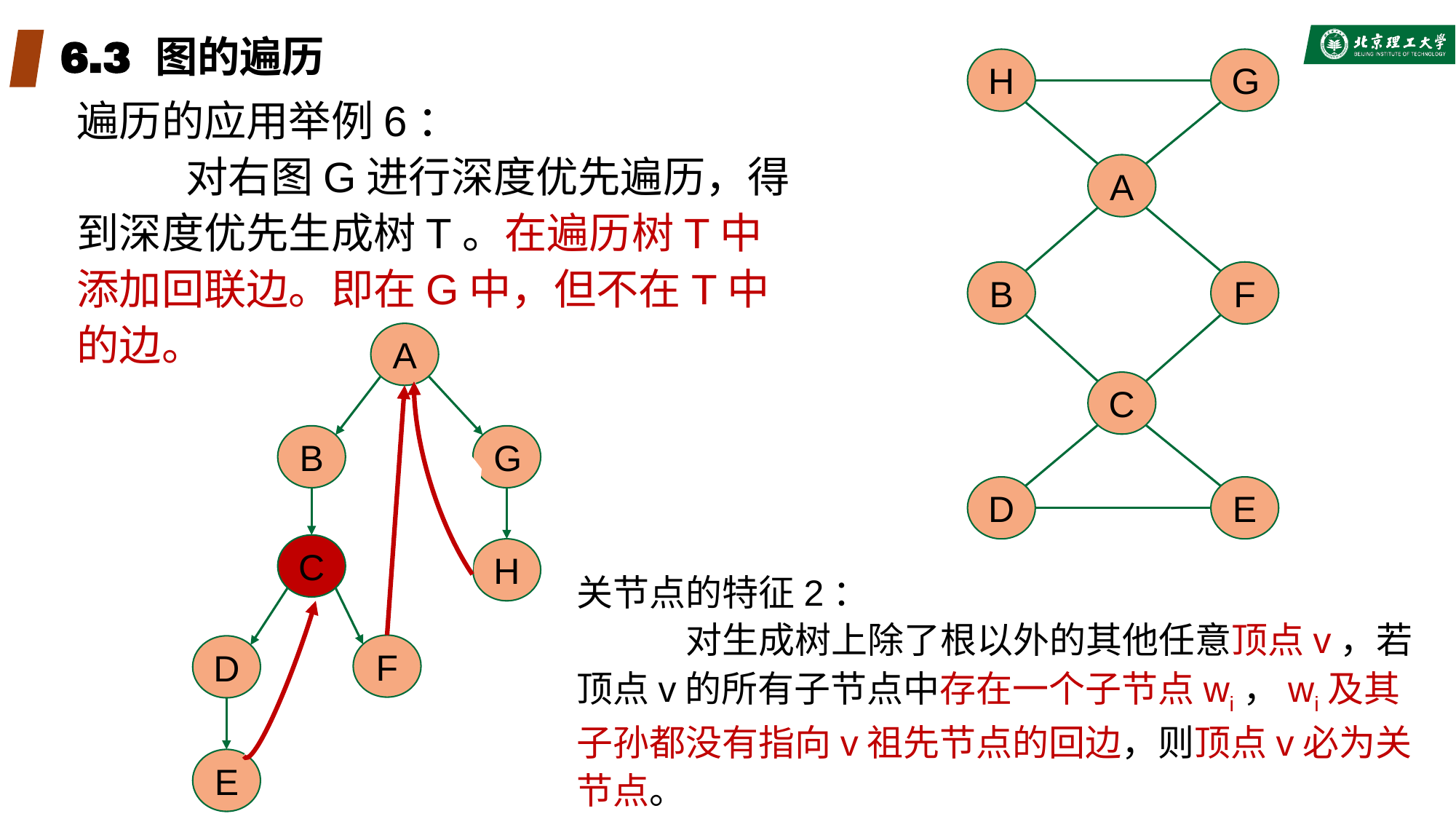

# 6.3 图的遍历
H
G
A
B
F
C
D
E
遍历的应用举例6：
	对右图G进行深度优先遍历，得到深度优先生成树T。在遍历树T中添加回联边。即在G中，但不在T中的边。

A
B
G

C
H
关节点的特征2：
	对生成树上除了根以外的其他任意顶点v，若顶点v的所有子节点中存在一个子节点wi，wi及其子孙都没有指向v祖先节点的回边，则顶点v必为关节点。
F
D
E